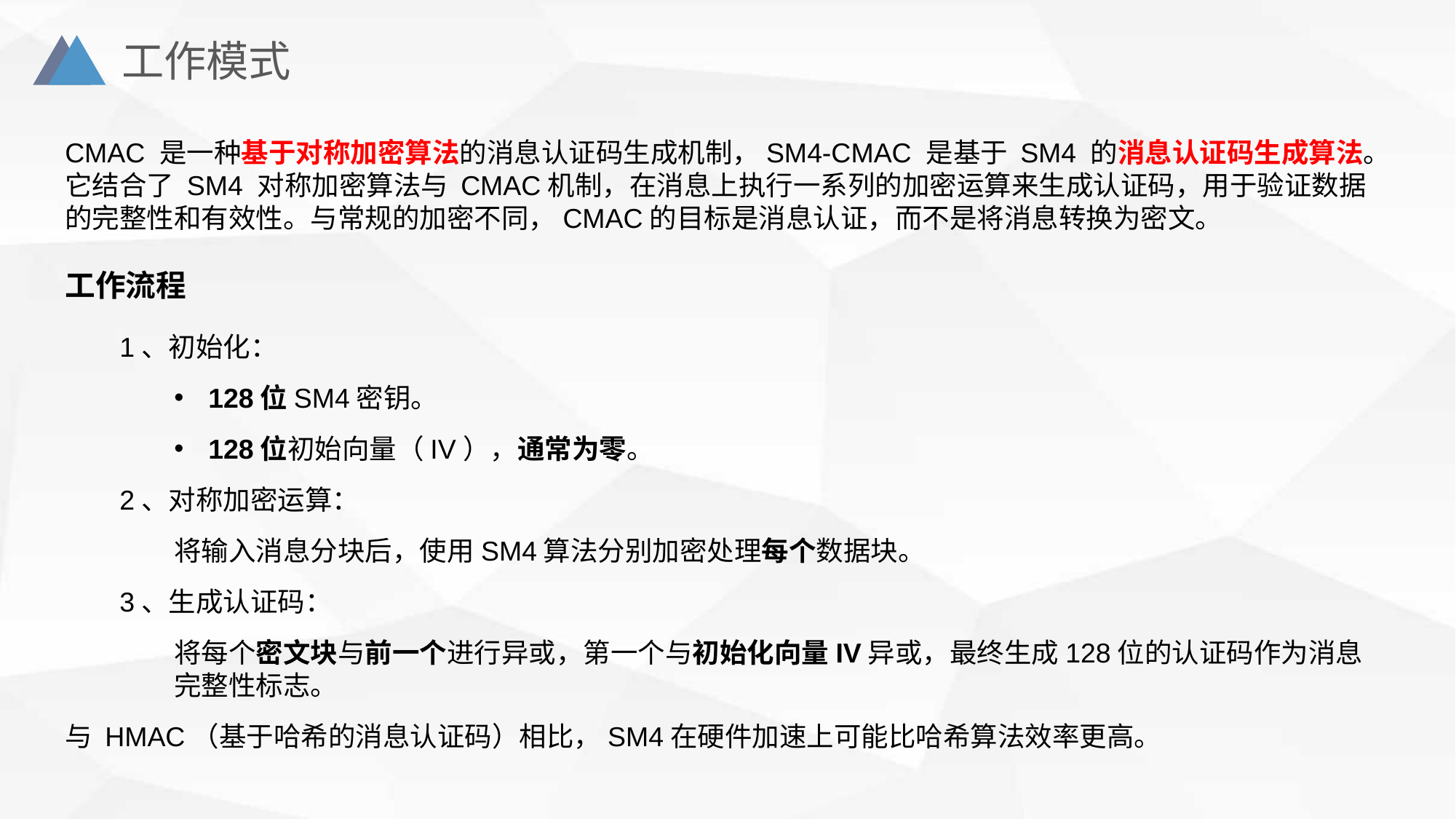

工作模式

CMAC 是一种基于对称加密算法的消息认证码生成机制，SM4-CMAC 是基于 SM4 的消息认证码生成算法。它结合了 SM4 对称加密算法与 CMAC机制，在消息上执行一系列的加密运算来生成认证码，用于验证数据的完整性和有效性。与常规的加密不同，CMAC的目标是消息认证，而不是将消息转换为密文。

工作流程

1、初始化：
128位SM4密钥。
128位初始向量（IV），通常为零。
2、对称加密运算：
将输入消息分块后，使用SM4算法分别加密处理每个数据块。
3、生成认证码：
将每个密文块与前一个进行异或，第一个与初始化向量IV异或，最终生成128位的认证码作为消息完整性标志。
与 HMAC（基于哈希的消息认证码）相比，SM4在硬件加速上可能比哈希算法效率更高。